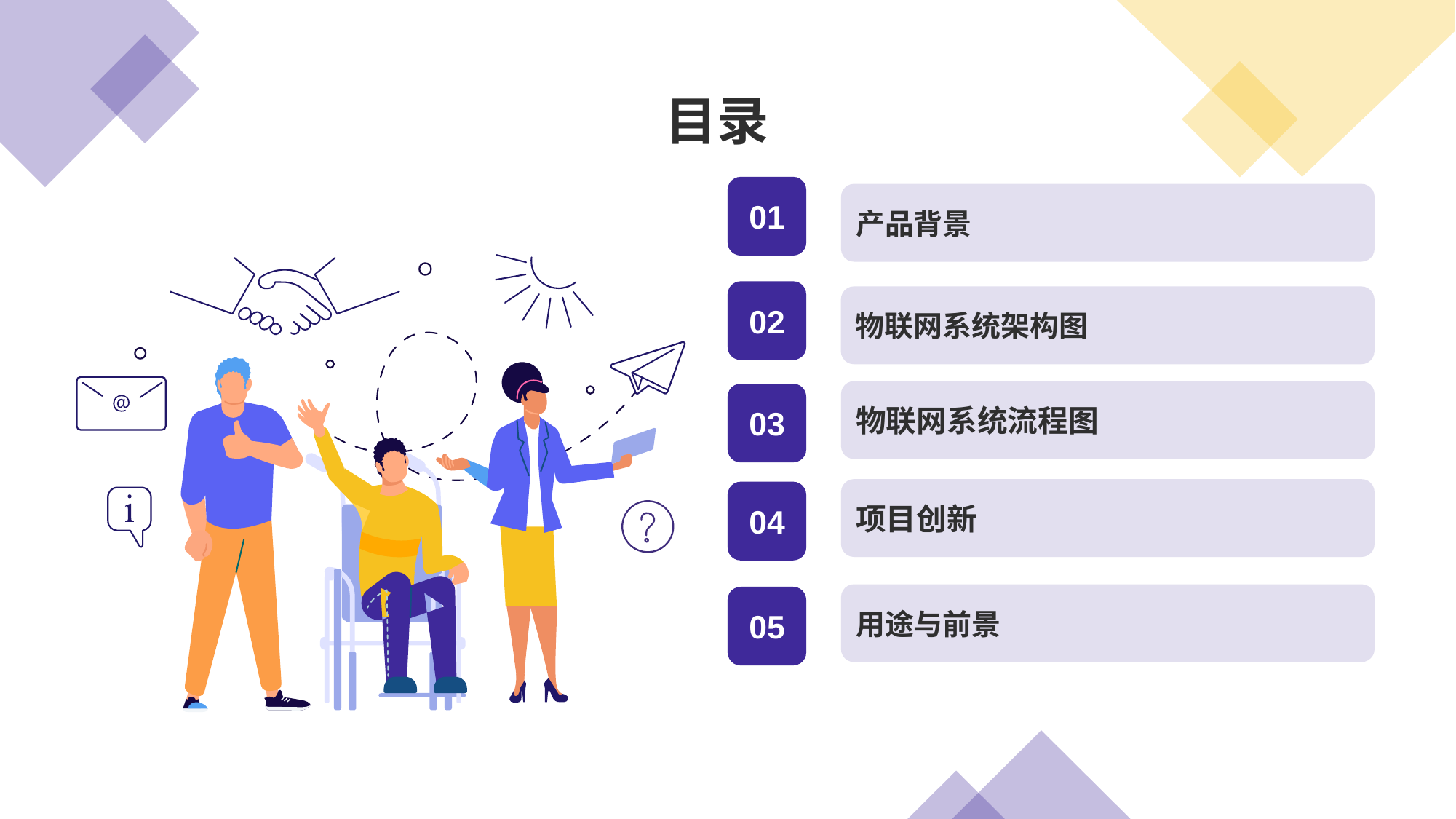

目录
01
产品背景

02
物联网系统架构图
用途与前景
05
物联网系统流程图
03
项目创新
04